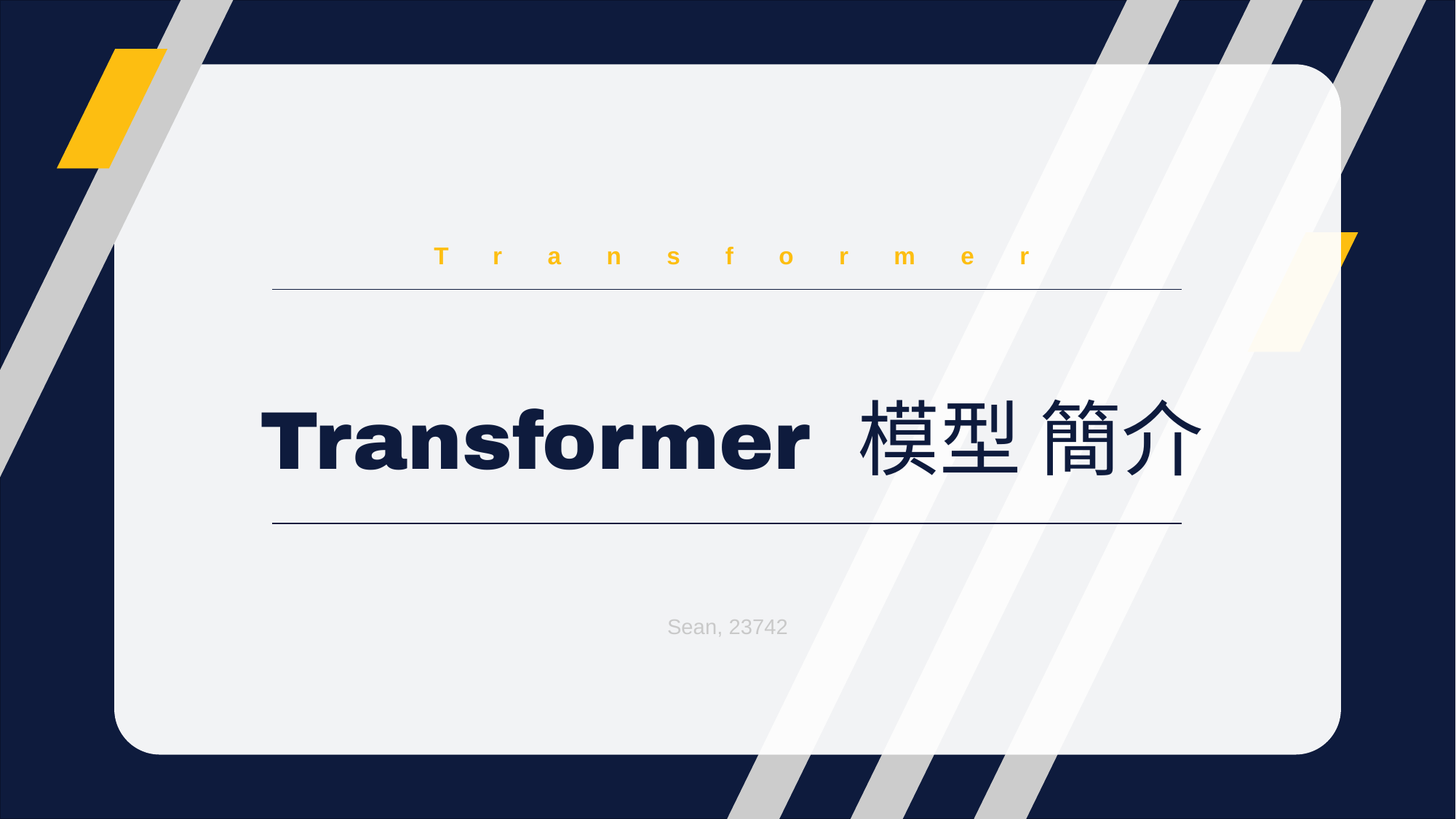

Transformer
# Transformer 模型 簡介
Sean, 23742